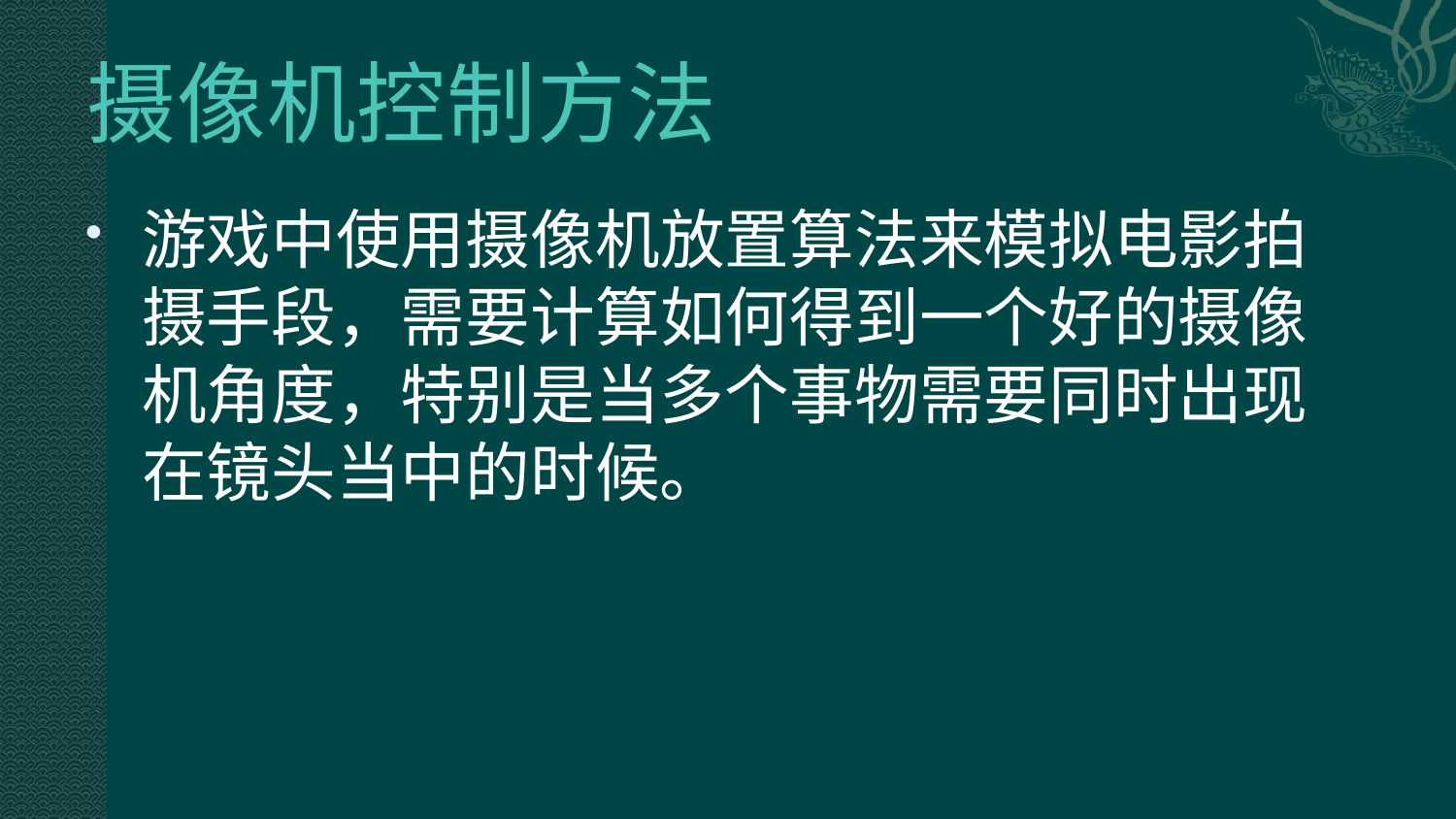

# 摄像机控制方法
游戏中使用摄像机放置算法来模拟电影拍摄手段，需要计算如何得到一个好的摄像机角度，特别是当多个事物需要同时出现在镜头当中的时候。